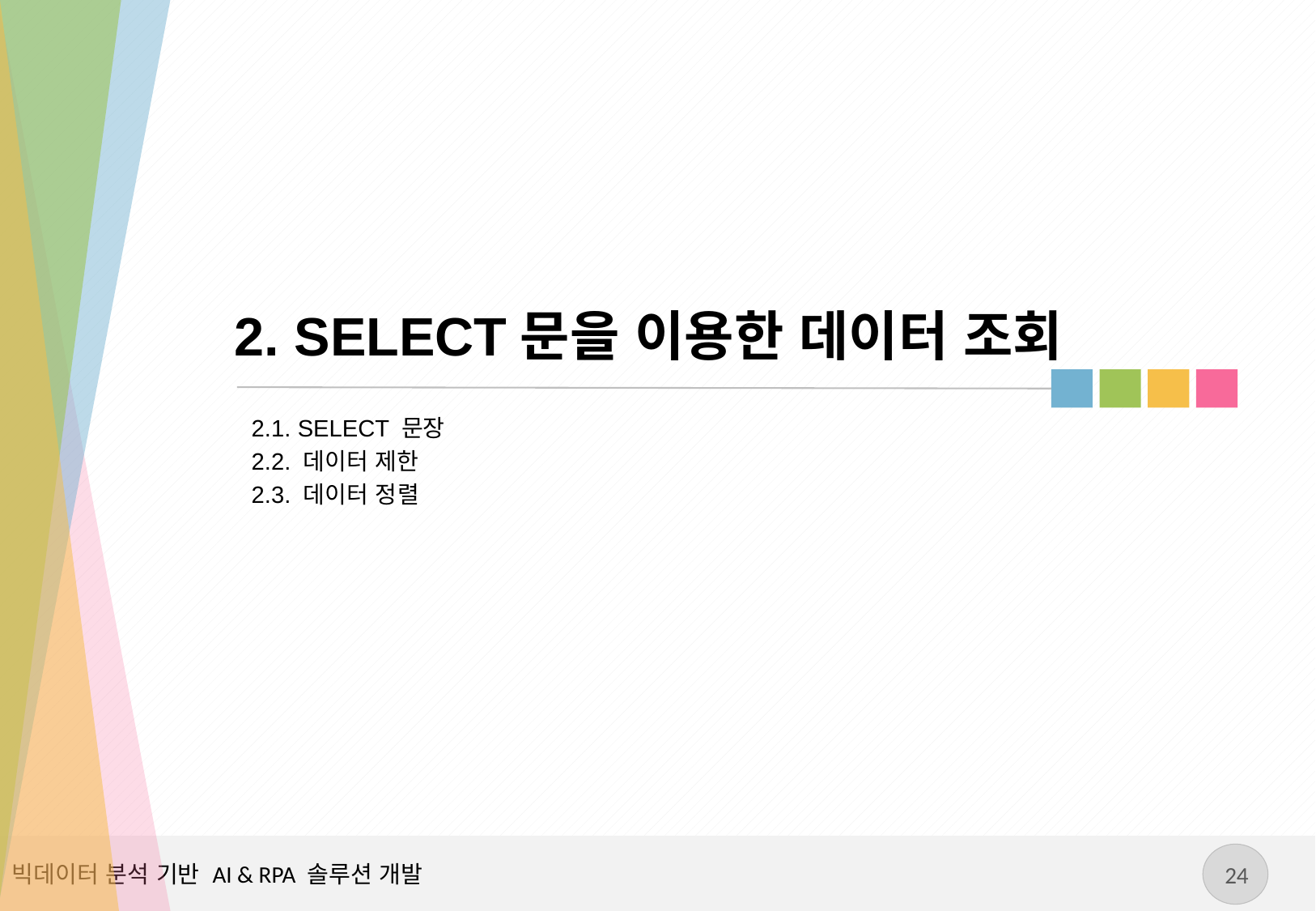

# 2. SELECT문을 이용한 데이터 조회
2.1. SELECT 문장
2.2. 데이터 제한
2.3. 데이터 정렬